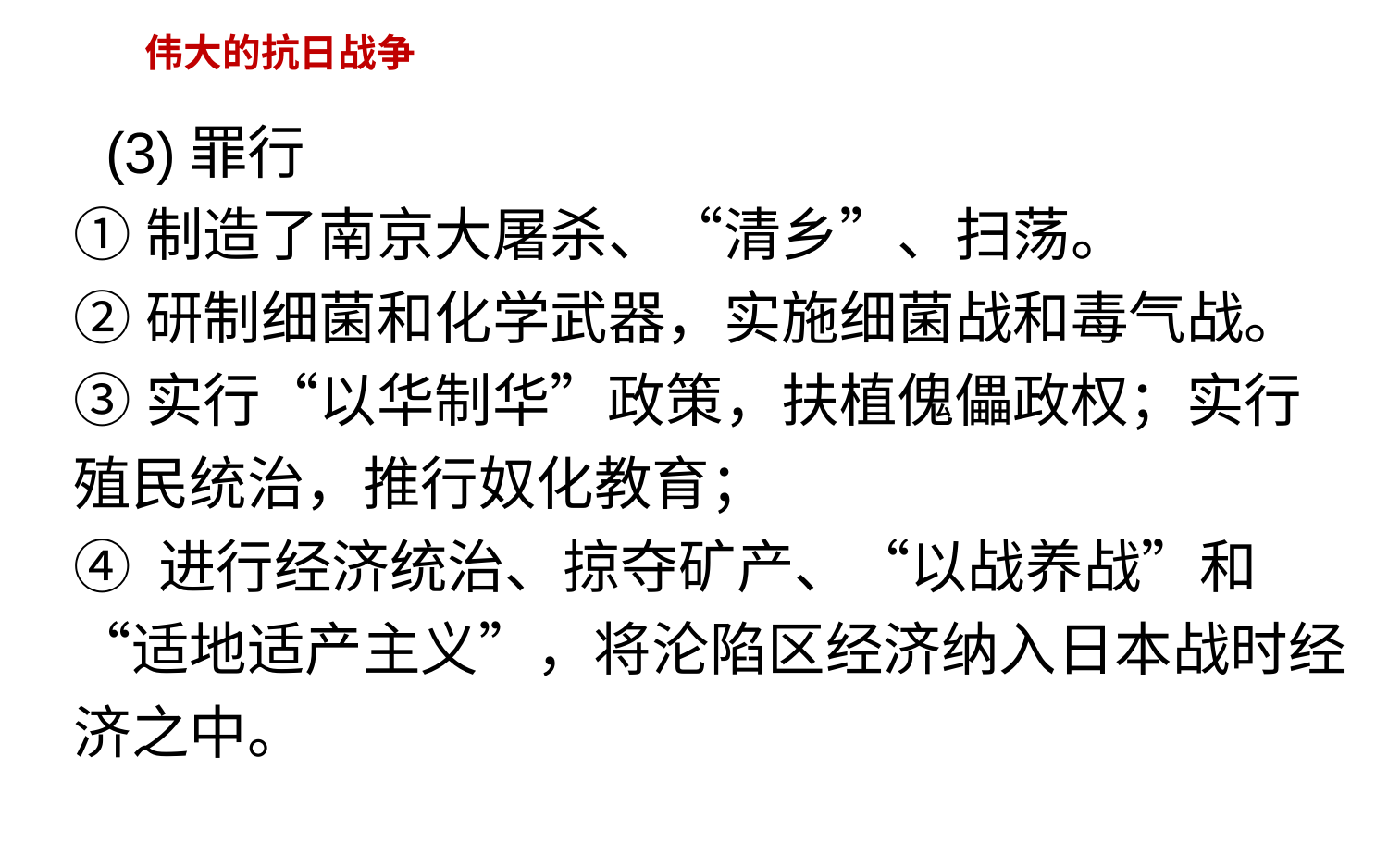

伟大的抗日战争
  (3)罪行
①制造了南京大屠杀、“清乡”、扫荡。
②研制细菌和化学武器，实施细菌战和毒气战。
③实行“以华制华”政策，扶植傀儡政权；实行殖民统治，推行奴化教育；
④ 进行经济统治、掠夺矿产、“以战养战”和“适地适产主义”，将沦陷区经济纳入日本战时经济之中。